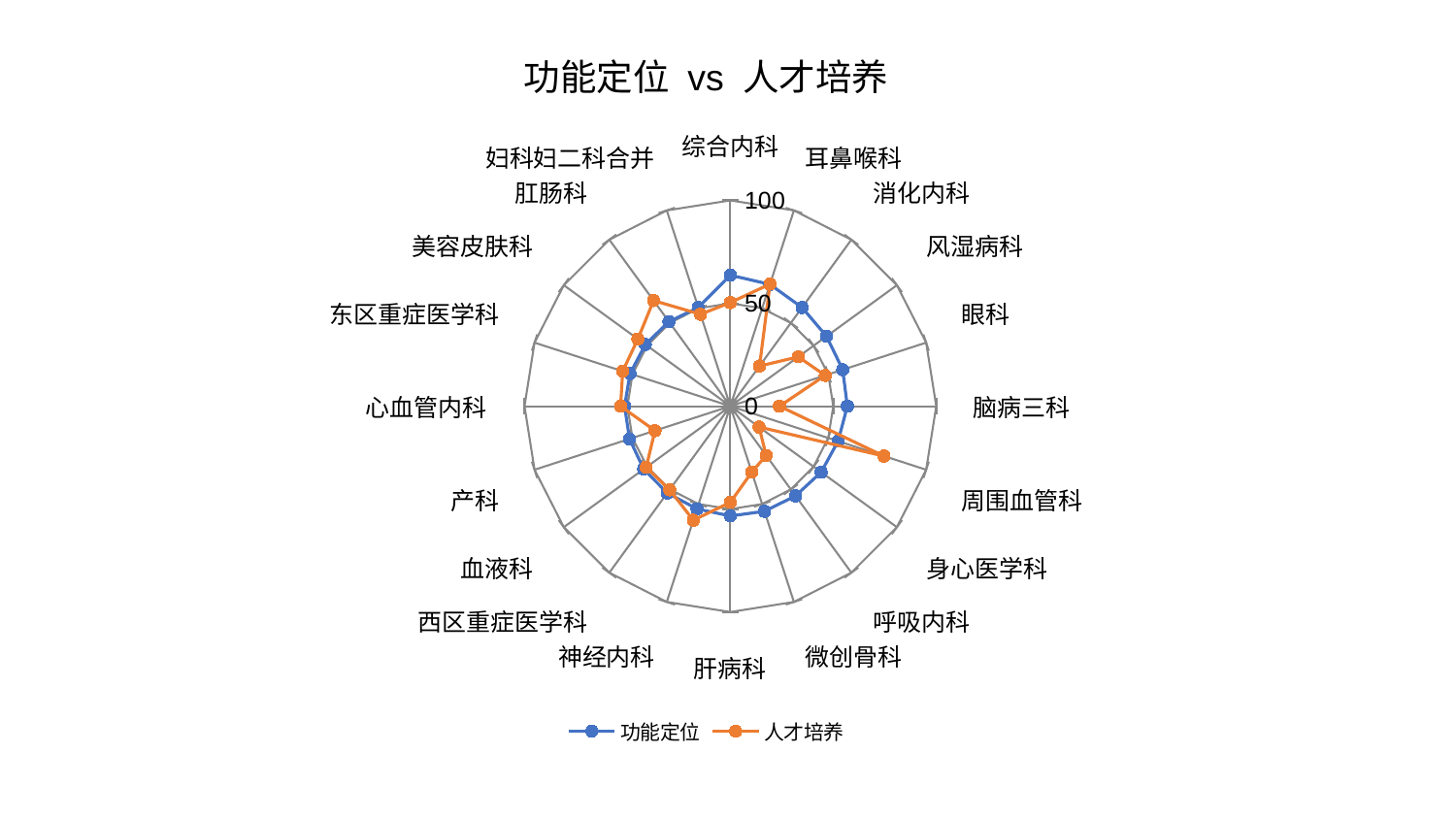

### Chart: 功能定位 vs 人才培养

| Category | 功能定位 | 人才培养 |
|---|---|---|
| 综合内科 | 63.667965036112285 | 50.34906658116325 |
| 耳鼻喉科 | 62.24413627735147 | 62.39644026104687 |
| 消化内科 | 59.271713614129155 | 24.11373725660953 |
| 风湿病科 | 57.751443401664844 | 40.8186518091053 |
| 眼科 | 57.388925592447976 | 48.46060415194131 |
| 脑病三科 | 56.83937788556471 | 23.86518462738742 |
| 周围血管科 | 55.043814217275845 | 78.47062561825612 |
| 身心医学科 | 54.523077545726984 | 17.275284310540417 |
| 呼吸内科 | 53.87396998826642 | 29.57781385355746 |
| 微创骨科 | 53.7060457586954 | 33.71652818686683 |
| 肝病科 | 53.35058107836222 | 46.71505409642813 |
| 神经内科 | 52.47795922471684 | 58.24525413079005 |
| 西区重症医学科 | 52.16233788359913 | 50.21169370561393 |
| 血液科 | 52.0413456422125 | 50.53608926725807 |
| 产科 | 51.49720107643997 | 38.50158551900829 |
| 心血管内科 | 51.37703243817392 | 53.338280260516505 |
| 东区重症医学科 | 51.23046449693494 | 54.986674455171794 |
| 美容皮肤科 | 51.05512837706424 | 55.553874082807134 |
| 肛肠科 | 50.77662521010202 | 63.4426645817195 |
| 妇科妇二科合并 | 50.45499273773076 | 46.94527347462449 |
39